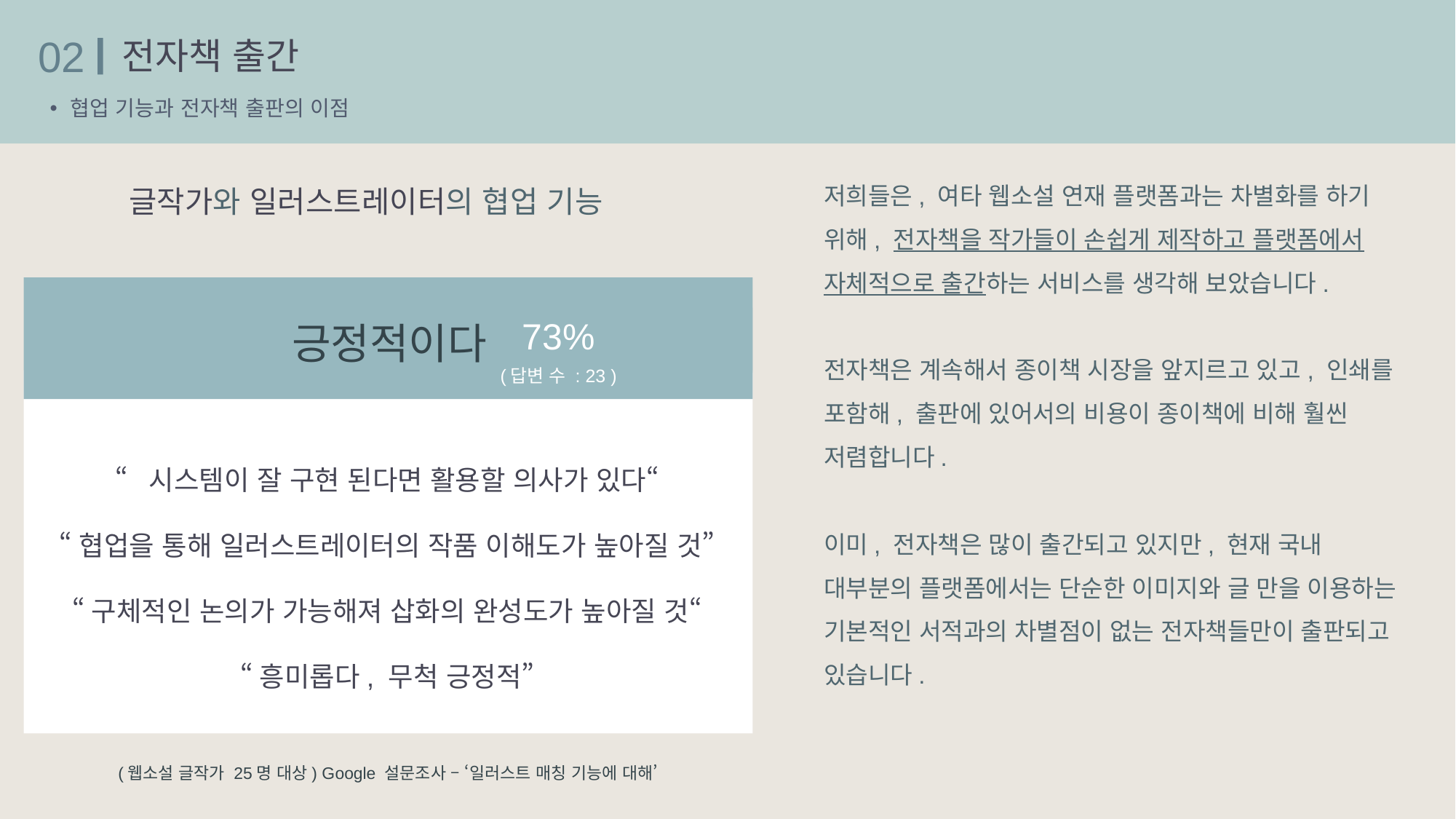

02
전자책 출간

협업 기능과 전자책 출판의 이점
저희들은, 여타 웹소설 연재 플랫폼과는 차별화를 하기 위해, 전자책을 작가들이 손쉽게 제작하고 플랫폼에서 자체적으로 출간하는 서비스를 생각해 보았습니다.

전자책은 계속해서 종이책 시장을 앞지르고 있고, 인쇄를 포함해, 출판에 있어서의 비용이 종이책에 비해 훨씬 저렴합니다.

이미, 전자책은 많이 출간되고 있지만, 현재 국내 대부분의 플랫폼에서는 단순한 이미지와 글 만을 이용하는 기본적인 서적과의 차별점이 없는 전자책들만이 출판되고 있습니다.
글작가와 일러스트레이터의 협업 기능

73%
긍정적이다
(답변 수 : 23 )

“시스템이 잘 구현 된다면 활용할 의사가 있다“
“협업을 통해 일러스트레이터의 작품 이해도가 높아질 것”
“구체적인 논의가 가능해져 삽화의 완성도가 높아질 것“
“흥미롭다, 무척 긍정적”
(웹소설 글작가 25명 대상) Google 설문조사 – ‘일러스트 매칭 기능에 대해’